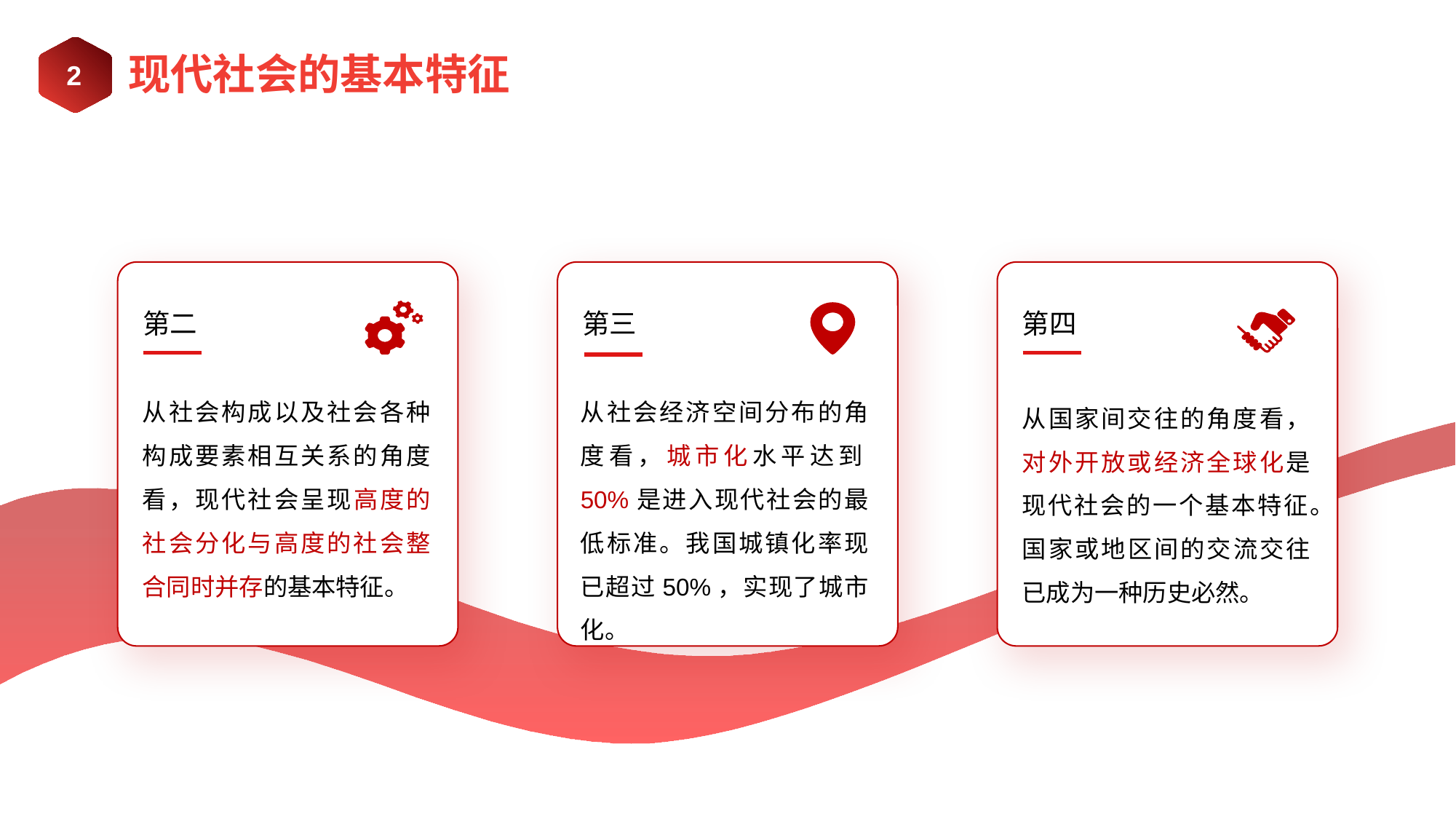

2
现代社会的基本特征

第二
从社会构成以及社会各种构成要素相互关系的角度看，现代社会呈现高度的社会分化与高度的社会整合同时并存的基本特征。

第四
从国家间交往的角度看，对外开放或经济全球化是现代社会的一个基本特征。
国家或地区间的交流交往已成为一种历史必然。

第三
从社会经济空间分布的角度看，城市化水平达到50%是进入现代社会的最低标准。我国城镇化率现已超过50%，实现了城市化。